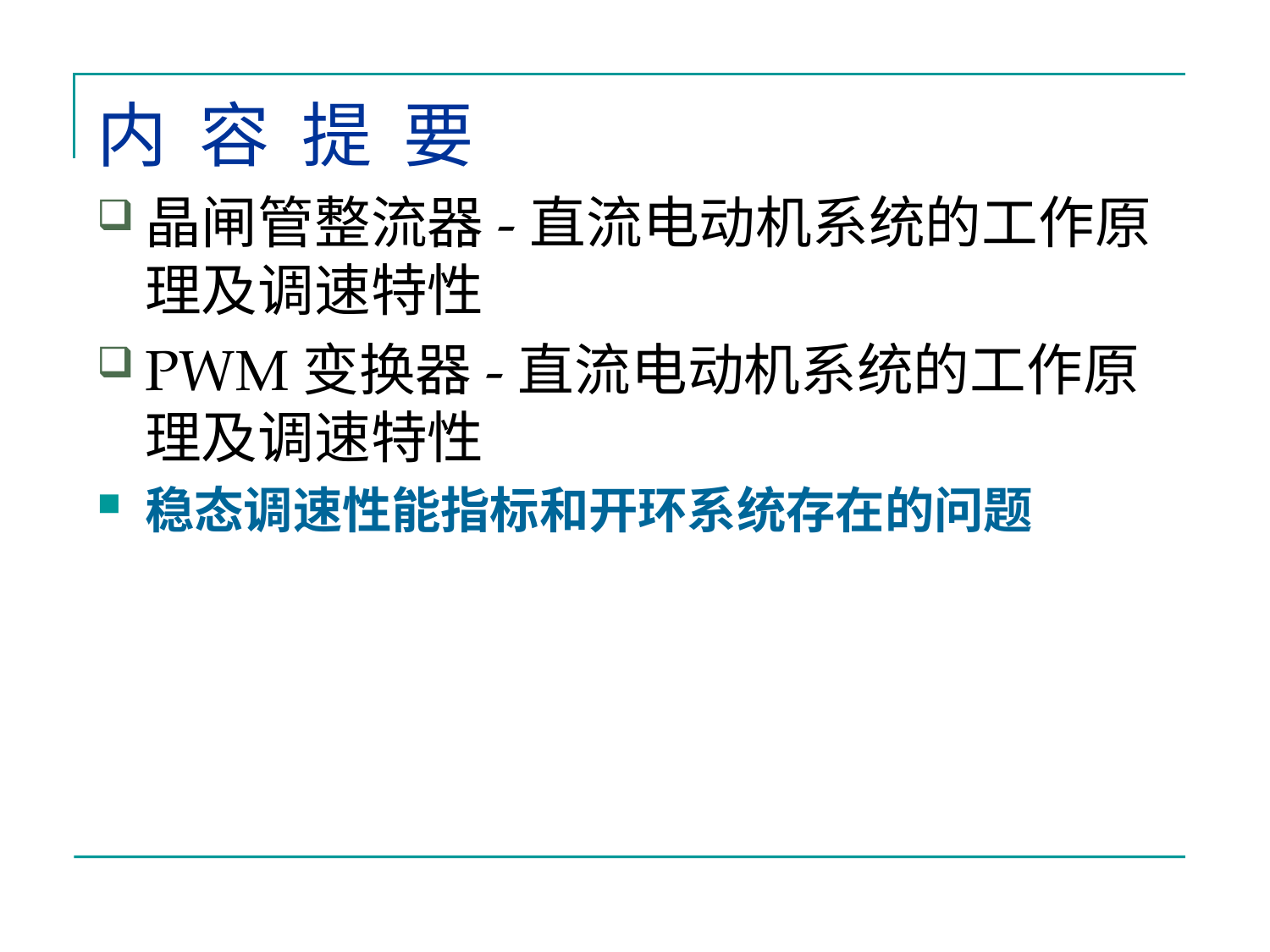

# 内  容  提  要
晶闸管整流器-直流电动机系统的工作原理及调速特性
PWM变换器-直流电动机系统的工作原理及调速特性
稳态调速性能指标和开环系统存在的问题